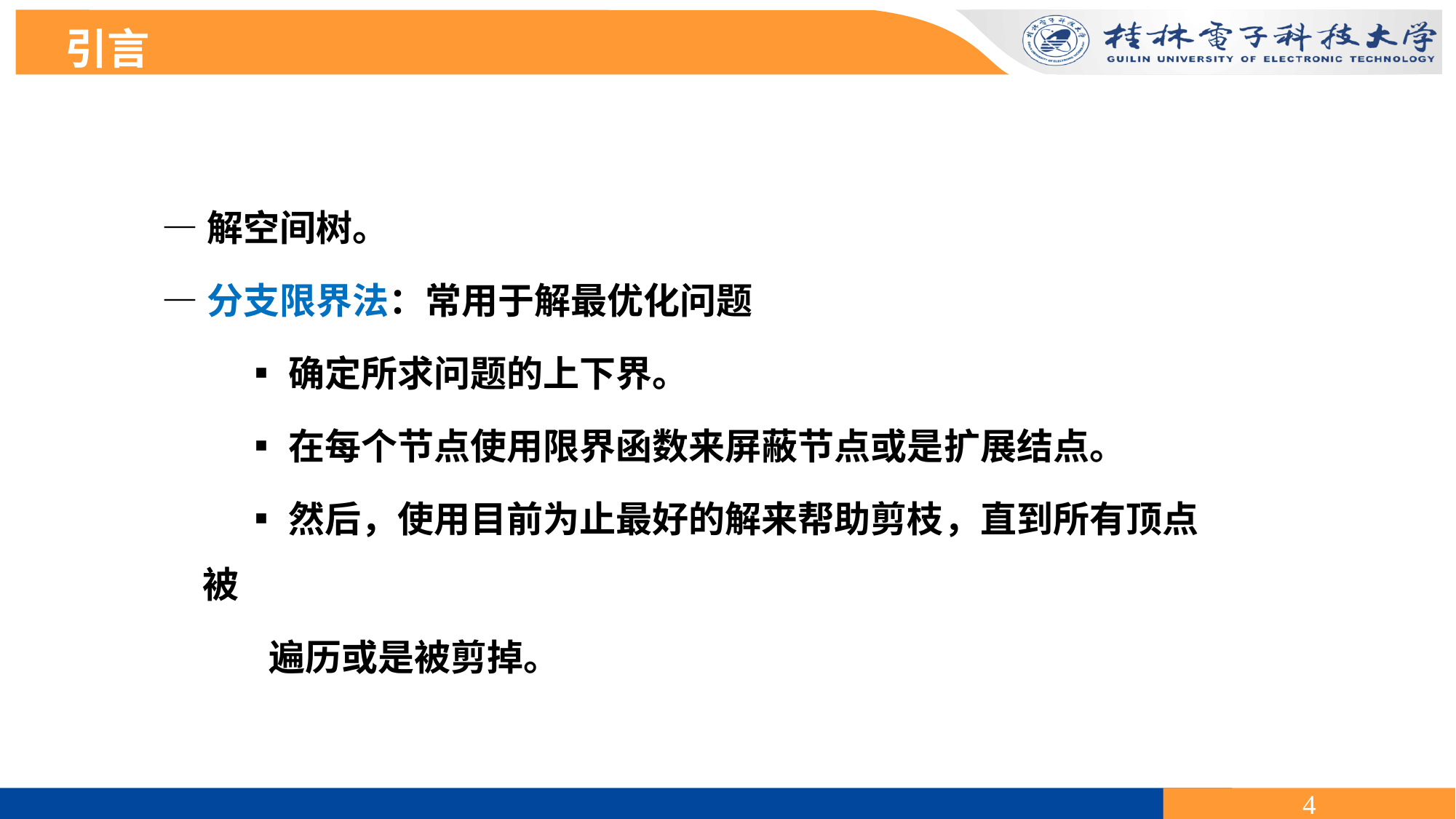

引言
—解空间树。
—分支限界法：常用于解最优化问题
          ▪确定所求问题的上下界。
          ▪在每个节点使用限界函数来屏蔽节点或是扩展结点。
          ▪然后，使用目前为止最好的解来帮助剪枝，直到所有顶点被
            遍历或是被剪掉。